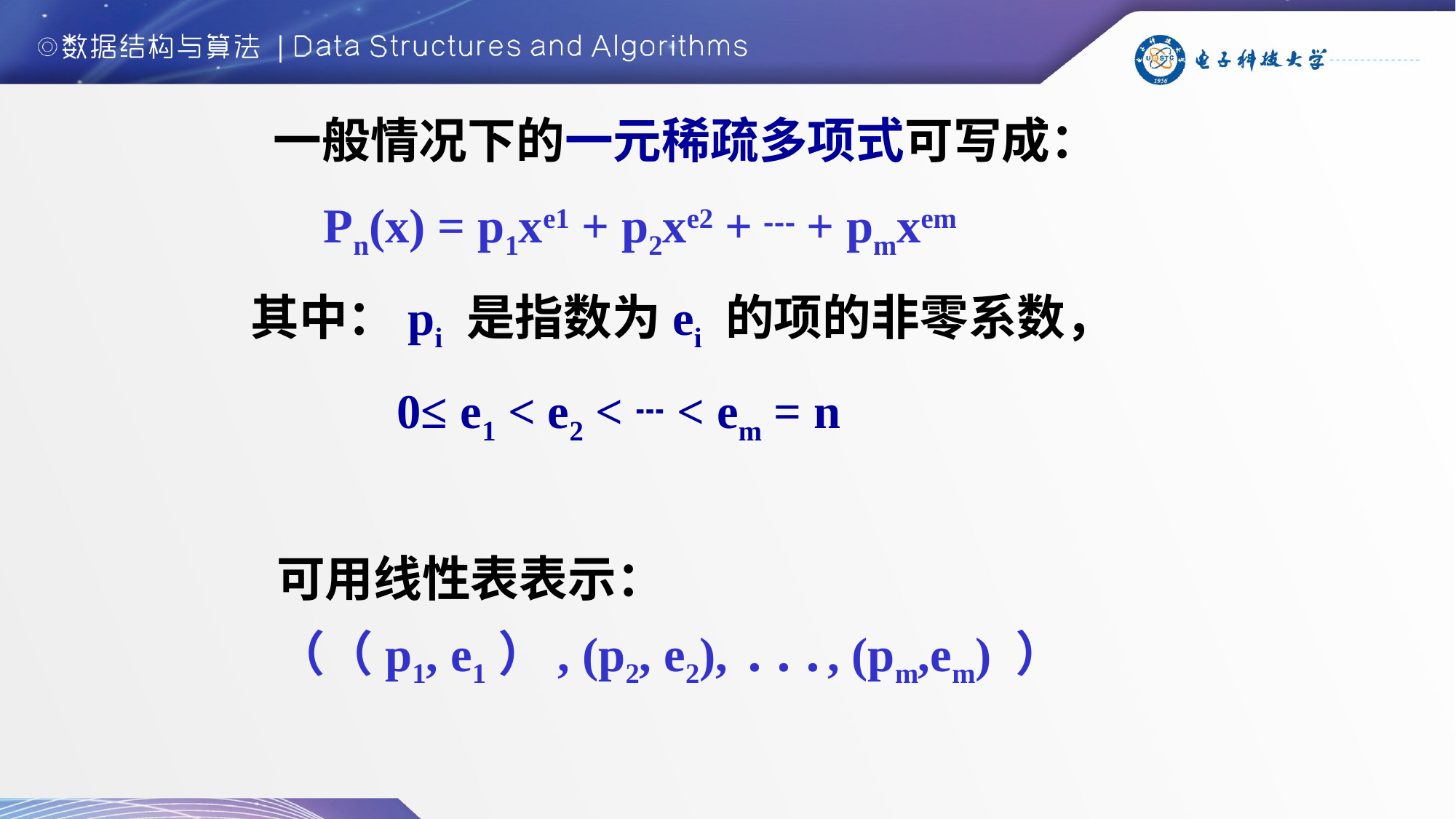

一般情况下的一元稀疏多项式可写成：
      Pn(x) = p1xe1 + p2xe2 + ┄ + pmxem
其中：pi 是指数为ei 的项的非零系数，
            0≤ e1 < e2 < ┄ < em = n
可用线性表表示：
（（p1, e1）, (p2, e2), ..., (pm,em) ）